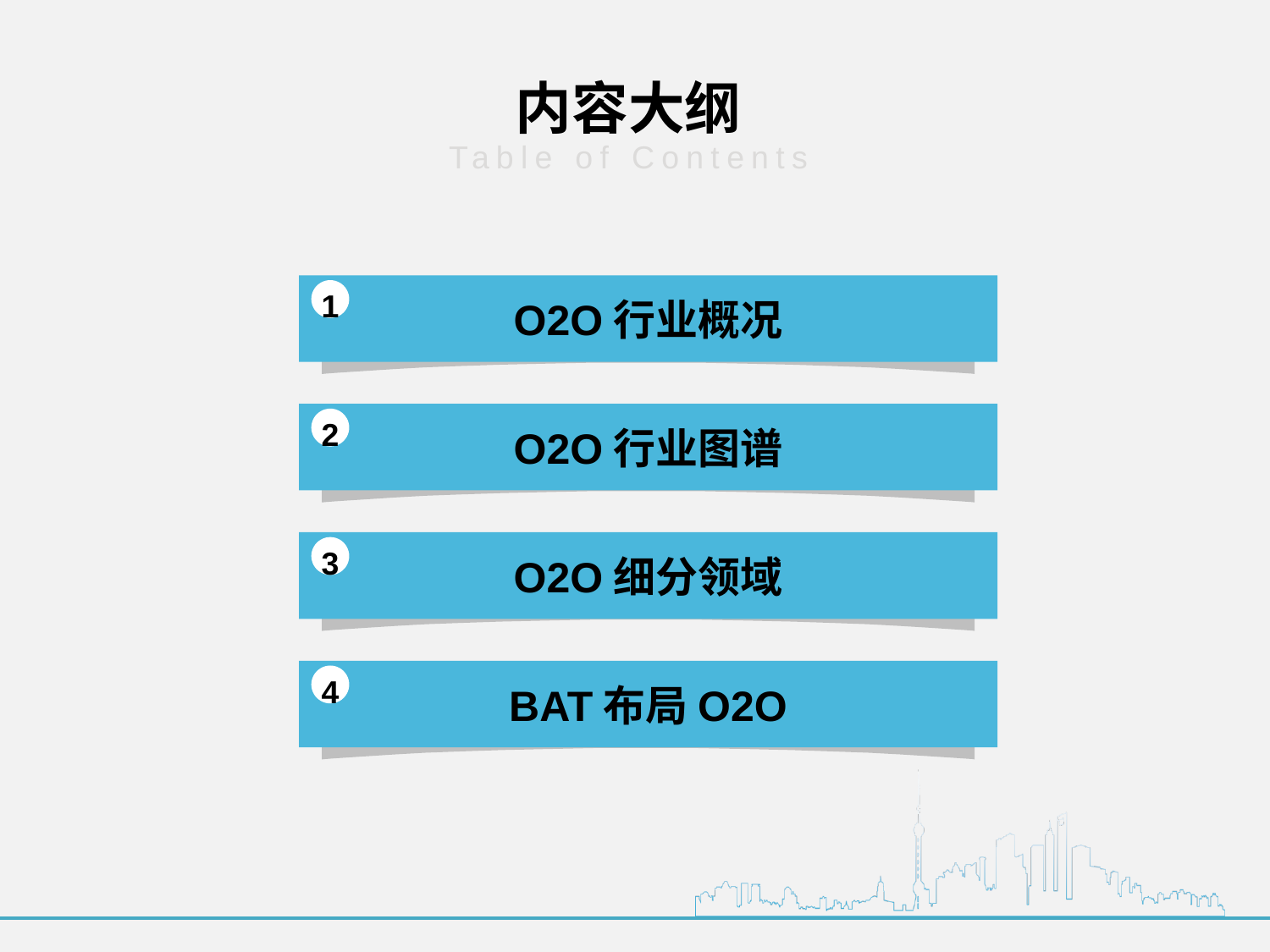

内容大纲
Table of Contents
O2O行业概况
1

O2O行业图谱
2

O2O细分领域
3

BAT布局O2O
4